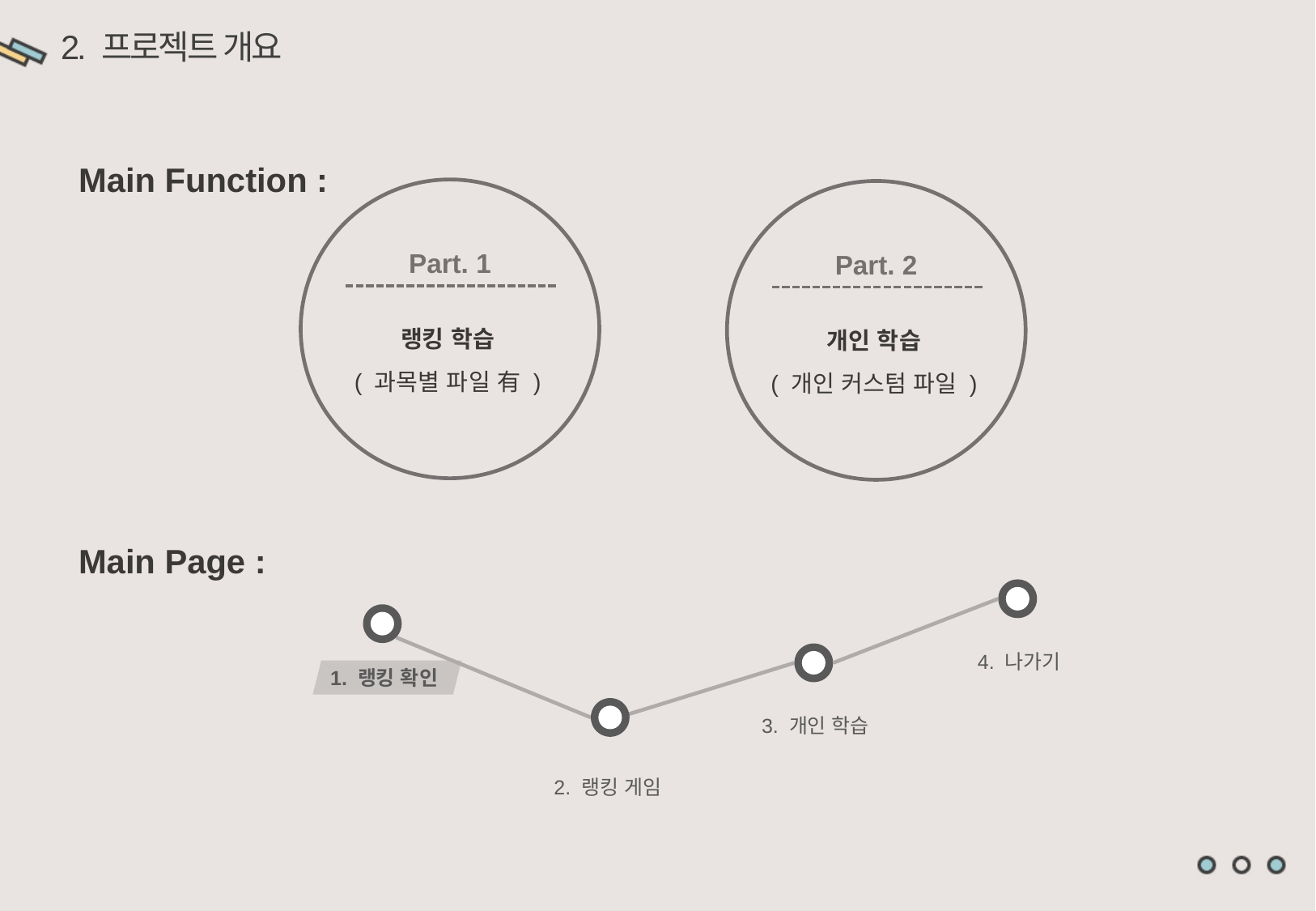

2. 프로젝트 개요
Main Function :

Part. 1
Part. 2
랭킹 학습
( 과목별 파일 有 )
개인 학습
( 개인 커스텀 파일 )
Main Page :

4. 나가기

1. 랭킹 확인

3. 개인 학습
2. 랭킹 게임